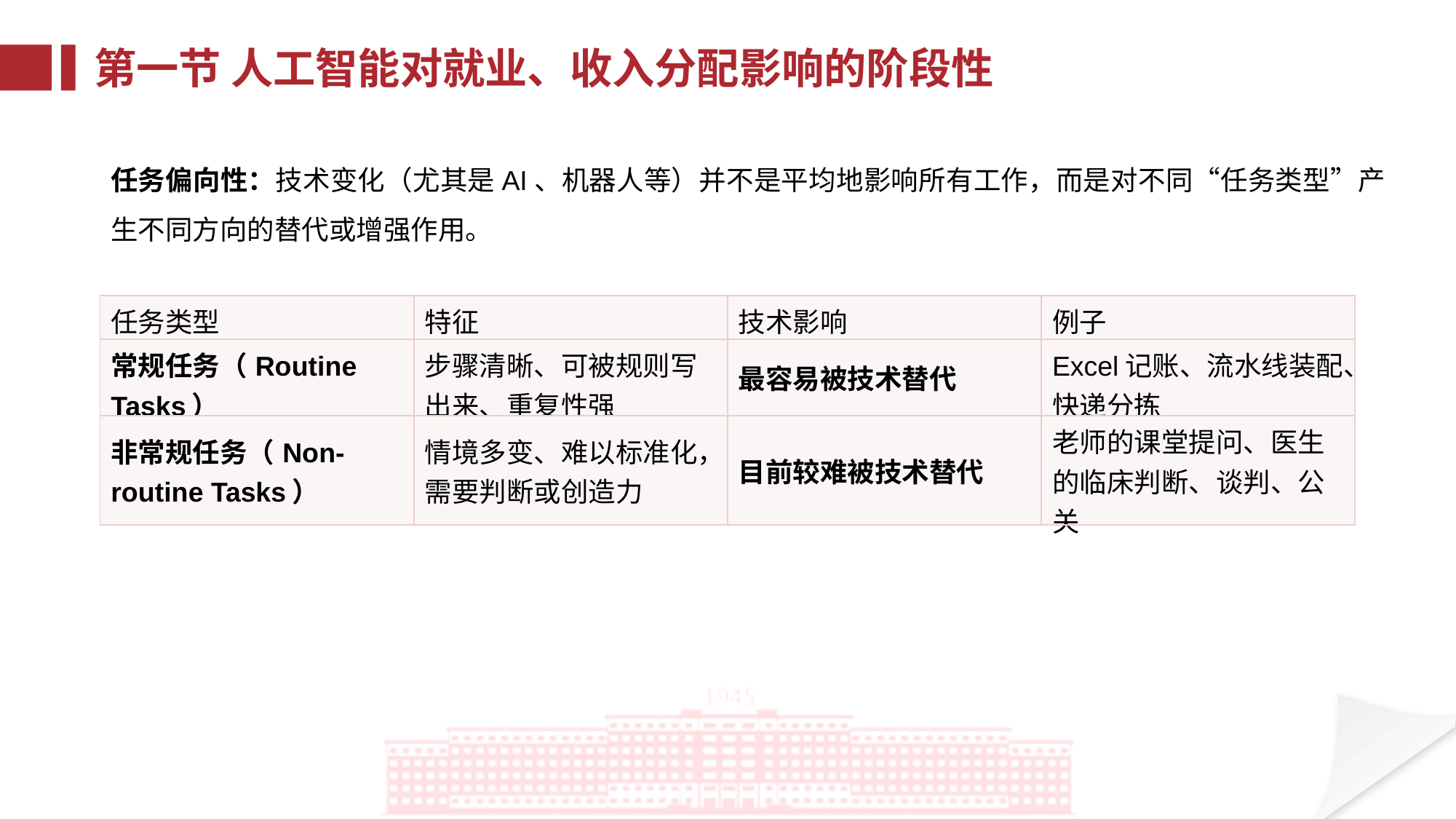

第一节 人工智能对就业、收入分配影响的阶段性
任务偏向性：技术变化（尤其是AI、机器人等）并不是平均地影响所有工作，而是对不同“任务类型”产生不同方向的替代或增强作用。
| 任务类型 | 特征 | 技术影响 | 例子 |
| --- | --- | --- | --- |
| 常规任务（Routine Tasks） | 步骤清晰、可被规则写出来、重复性强 | 最容易被技术替代 | Excel记账、流水线装配、快递分拣 |
| 非常规任务（Non-routine Tasks） | 情境多变、难以标准化，需要判断或创造力 | 目前较难被技术替代 | 老师的课堂提问、医生的临床判断、谈判、公关 |